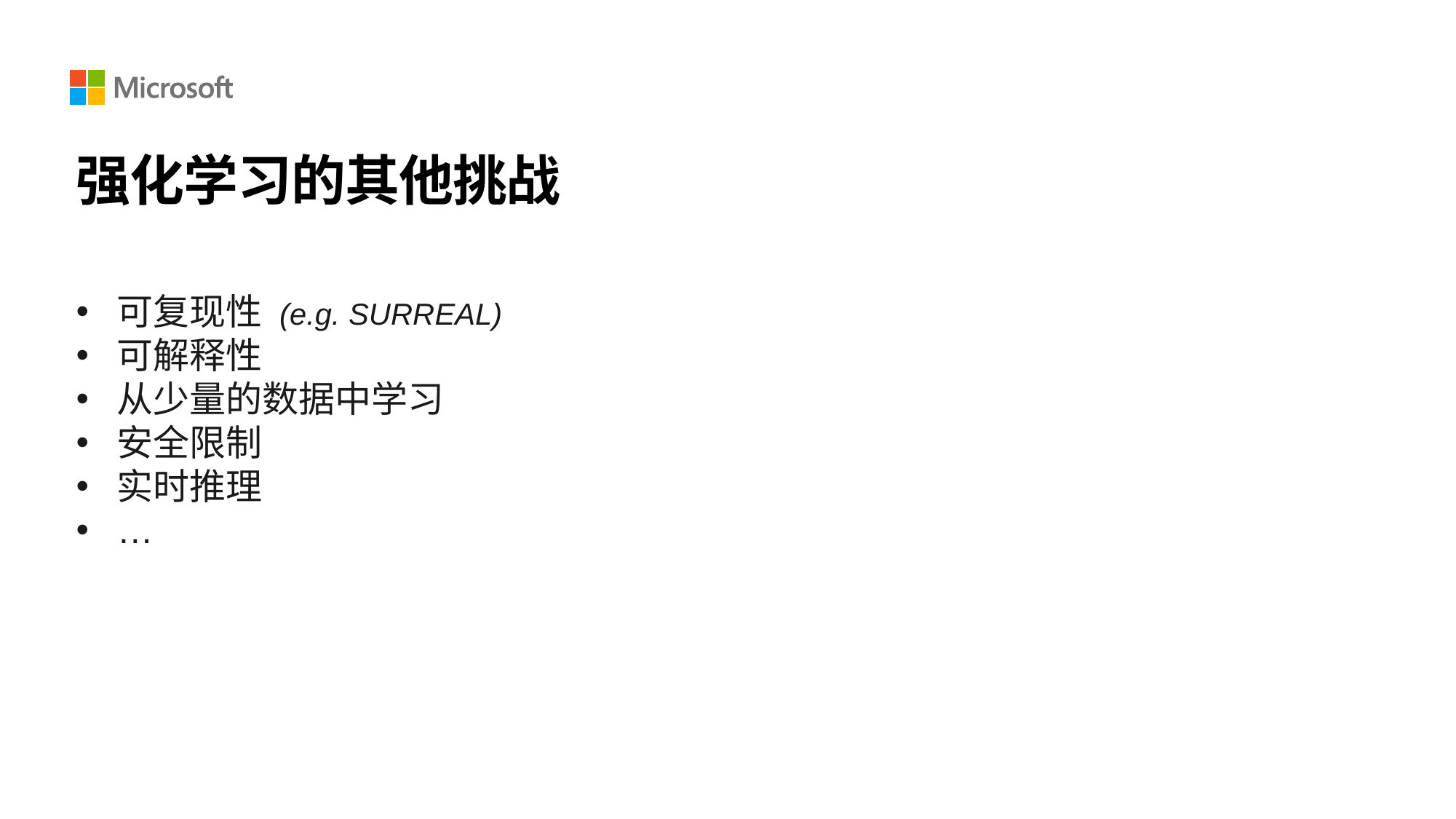

# 强化学习的其他挑战
可复现性 (e.g. SURREAL)
可解释性
从少量的数据中学习
安全限制
实时推理
…